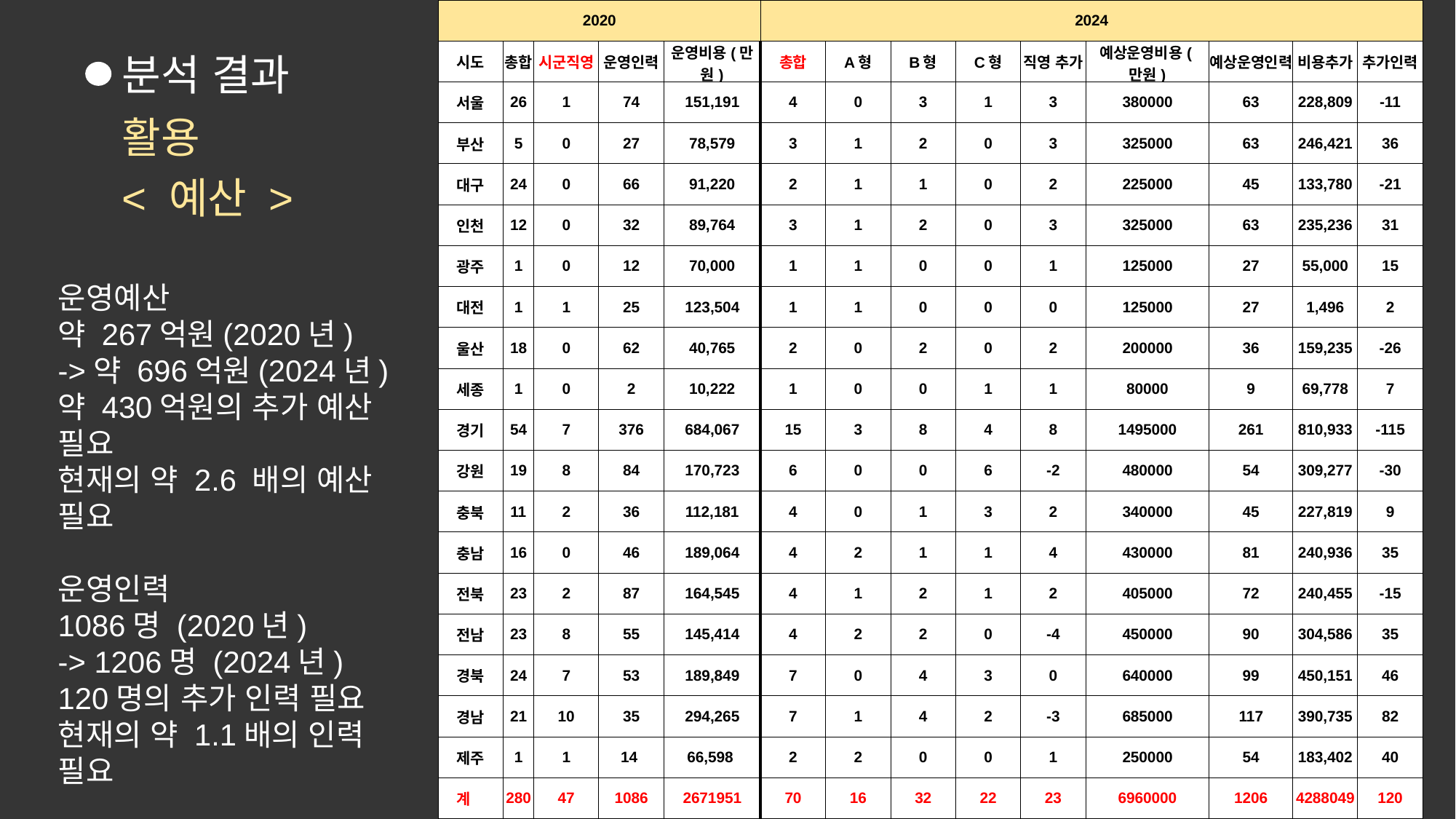

| 2020 | 2020 |  |  |  | 2024 |  |  |  |  |  |  |  |  |
| --- | --- | --- | --- | --- | --- | --- | --- | --- | --- | --- | --- | --- | --- |
| 시도 | 총합 | 시군직영 | 운영인력 | 운영비용(만원) | 총합 | A형 | B형 | C형 | 직영 추가 | 예상운영비용(만원) | 예상운영인력 | 비용추가 | 추가인력 |
| 서울 | 26 | 1 | 74 | 151,191 | 4 | 0 | 3 | 1 | 3 | 380000 | 63 | 228,809 | -11 |
| 부산 | 5 | 0 | 27 | 78,579 | 3 | 1 | 2 | 0 | 3 | 325000 | 63 | 246,421 | 36 |
| 대구 | 24 | 0 | 66 | 91,220 | 2 | 1 | 1 | 0 | 2 | 225000 | 45 | 133,780 | -21 |
| 인천 | 12 | 0 | 32 | 89,764 | 3 | 1 | 2 | 0 | 3 | 325000 | 63 | 235,236 | 31 |
| 광주 | 1 | 0 | 12 | 70,000 | 1 | 1 | 0 | 0 | 1 | 125000 | 27 | 55,000 | 15 |
| 대전 | 1 | 1 | 25 | 123,504 | 1 | 1 | 0 | 0 | 0 | 125000 | 27 | 1,496 | 2 |
| 울산 | 18 | 0 | 62 | 40,765 | 2 | 0 | 2 | 0 | 2 | 200000 | 36 | 159,235 | -26 |
| 세종 | 1 | 0 | 2 | 10,222 | 1 | 0 | 0 | 1 | 1 | 80000 | 9 | 69,778 | 7 |
| 경기 | 54 | 7 | 376 | 684,067 | 15 | 3 | 8 | 4 | 8 | 1495000 | 261 | 810,933 | -115 |
| 강원 | 19 | 8 | 84 | 170,723 | 6 | 0 | 0 | 6 | -2 | 480000 | 54 | 309,277 | -30 |
| 충북 | 11 | 2 | 36 | 112,181 | 4 | 0 | 1 | 3 | 2 | 340000 | 45 | 227,819 | 9 |
| 충남 | 16 | 0 | 46 | 189,064 | 4 | 2 | 1 | 1 | 4 | 430000 | 81 | 240,936 | 35 |
| 전북 | 23 | 2 | 87 | 164,545 | 4 | 1 | 2 | 1 | 2 | 405000 | 72 | 240,455 | -15 |
| 전남 | 23 | 8 | 55 | 145,414 | 4 | 2 | 2 | 0 | -4 | 450000 | 90 | 304,586 | 35 |
| 경북 | 24 | 7 | 53 | 189,849 | 7 | 0 | 4 | 3 | 0 | 640000 | 99 | 450,151 | 46 |
| 경남 | 21 | 10 | 35 | 294,265 | 7 | 1 | 4 | 2 | -3 | 685000 | 117 | 390,735 | 82 |
| 제주 | 1 | 1 | 14 | 66,598 | 2 | 2 | 0 | 0 | 1 | 250000 | 54 | 183,402 | 40 |
| 계 | 280 | 47 | 1086 | 2671951 | 70 | 16 | 32 | 22 | 23 | 6960000 | 1206 | 4288049 | 120 |
분석 결과

활용
< 예산 >
운영예산
약 267억원(2020년)
->약 696억원(2024년)
약 430억원의 추가 예산 필요
현재의 약 2.6 배의 예산 필요

운영인력
1086명 (2020년)
-> 1206명 (2024년)
120명의 추가 인력 필요
현재의 약 1.1배의 인력 필요